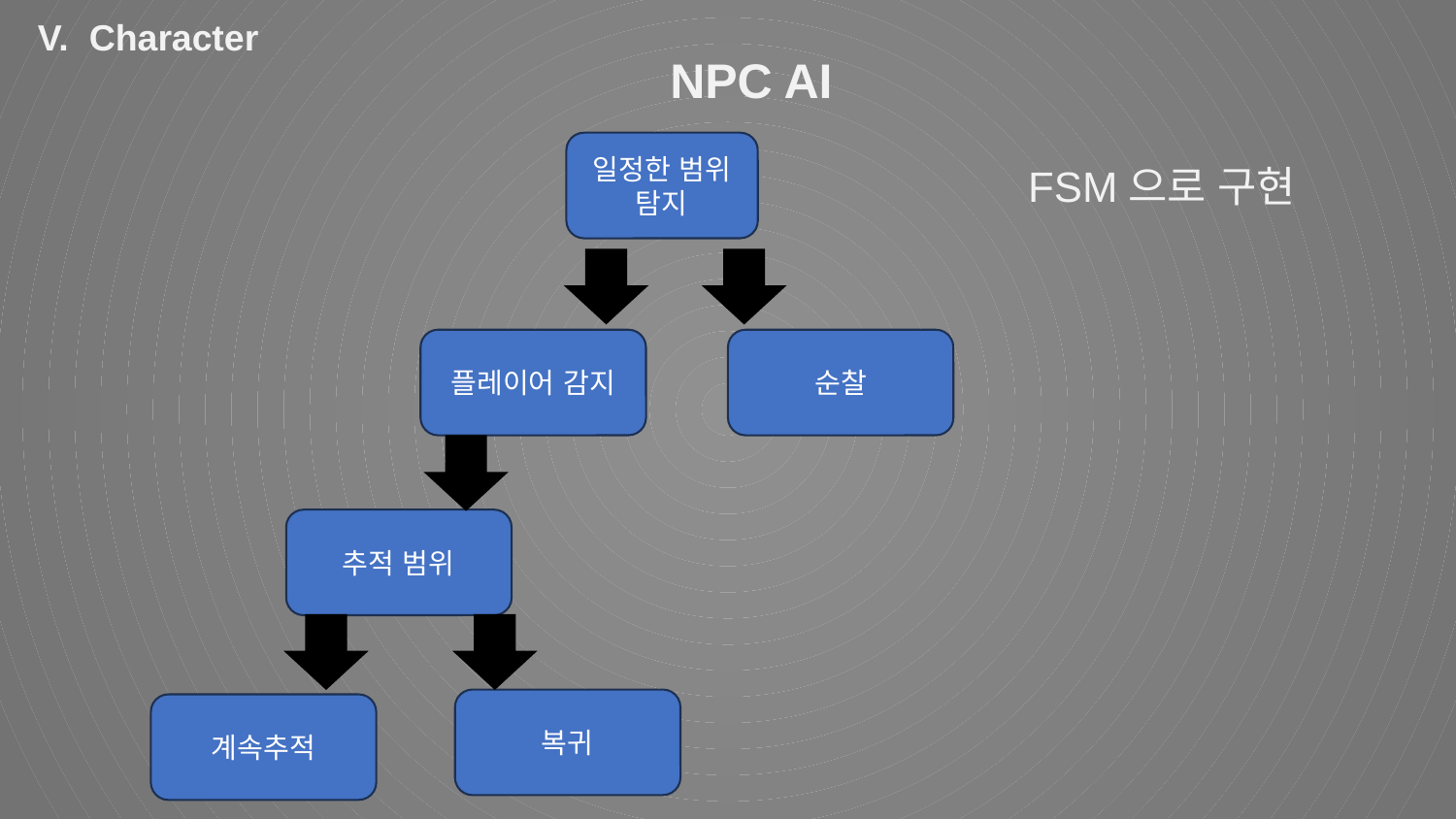

V.  Character
NPC AI
일정한 범위 탐지
FSM으로 구현

순찰
플레이어 감지

추적 범위

복귀
계속추적